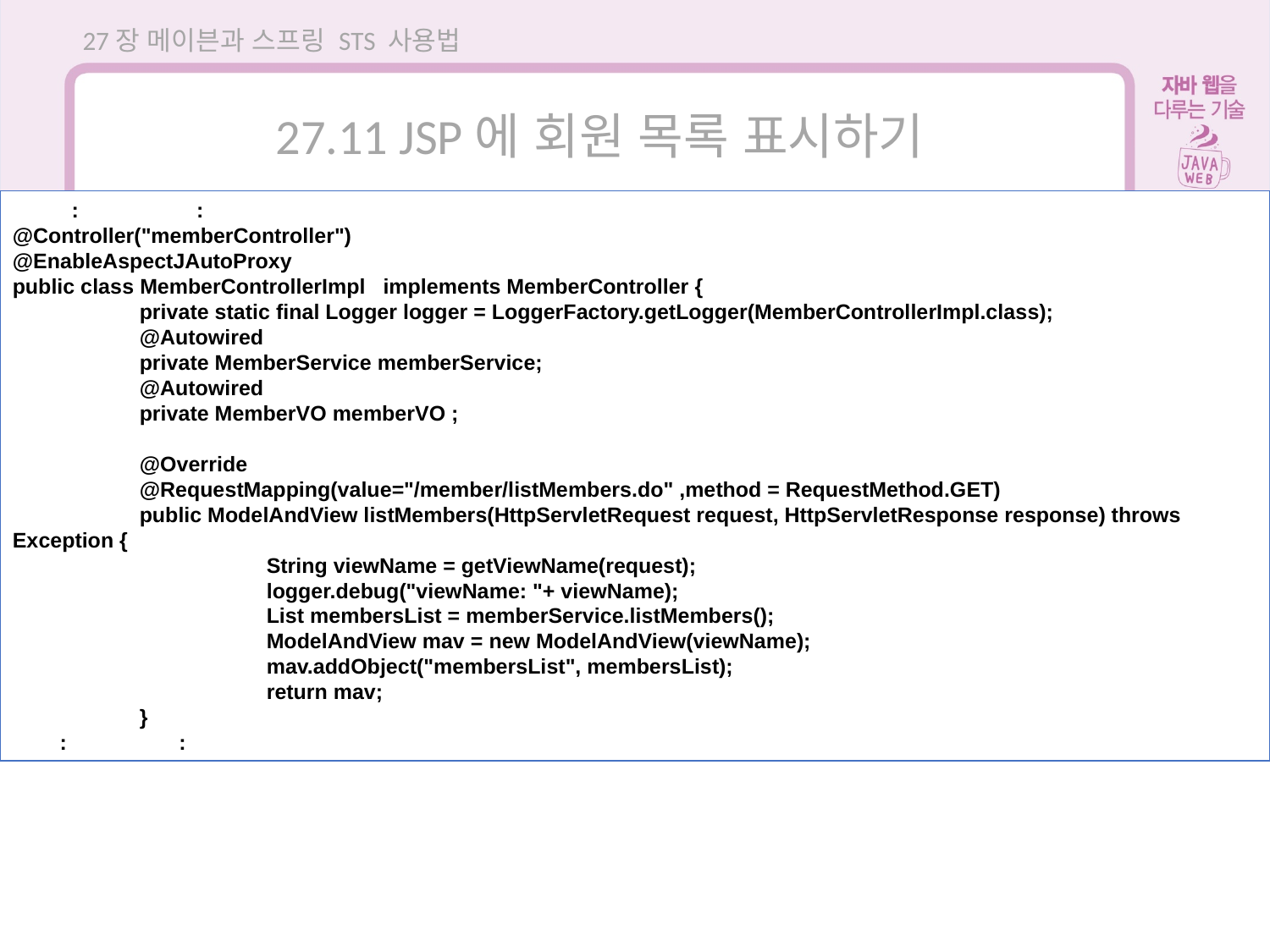

27장 메이븐과 스프링 STS 사용법
27.11 JSP에 회원 목록 표시하기
          :                    :
@Controller("memberController")
@EnableAspectJAutoProxy
public class MemberControllerImpl   implements MemberController {
	private static final Logger logger = LoggerFactory.getLogger(MemberControllerImpl.class);
	@Autowired
	private MemberService memberService;
	@Autowired
	private MemberVO memberVO ;

	@Override
	@RequestMapping(value="/member/listMembers.do" ,method = RequestMethod.GET)
	public ModelAndView listMembers(HttpServletRequest request, HttpServletResponse response) throws Exception {
		String viewName = getViewName(request);
		logger.debug("viewName: "+ viewName);
		List membersList = memberService.listMembers();
		ModelAndView mav = new ModelAndView(viewName);
		mav.addObject("membersList", membersList);
		return mav;
	}
        :                   :